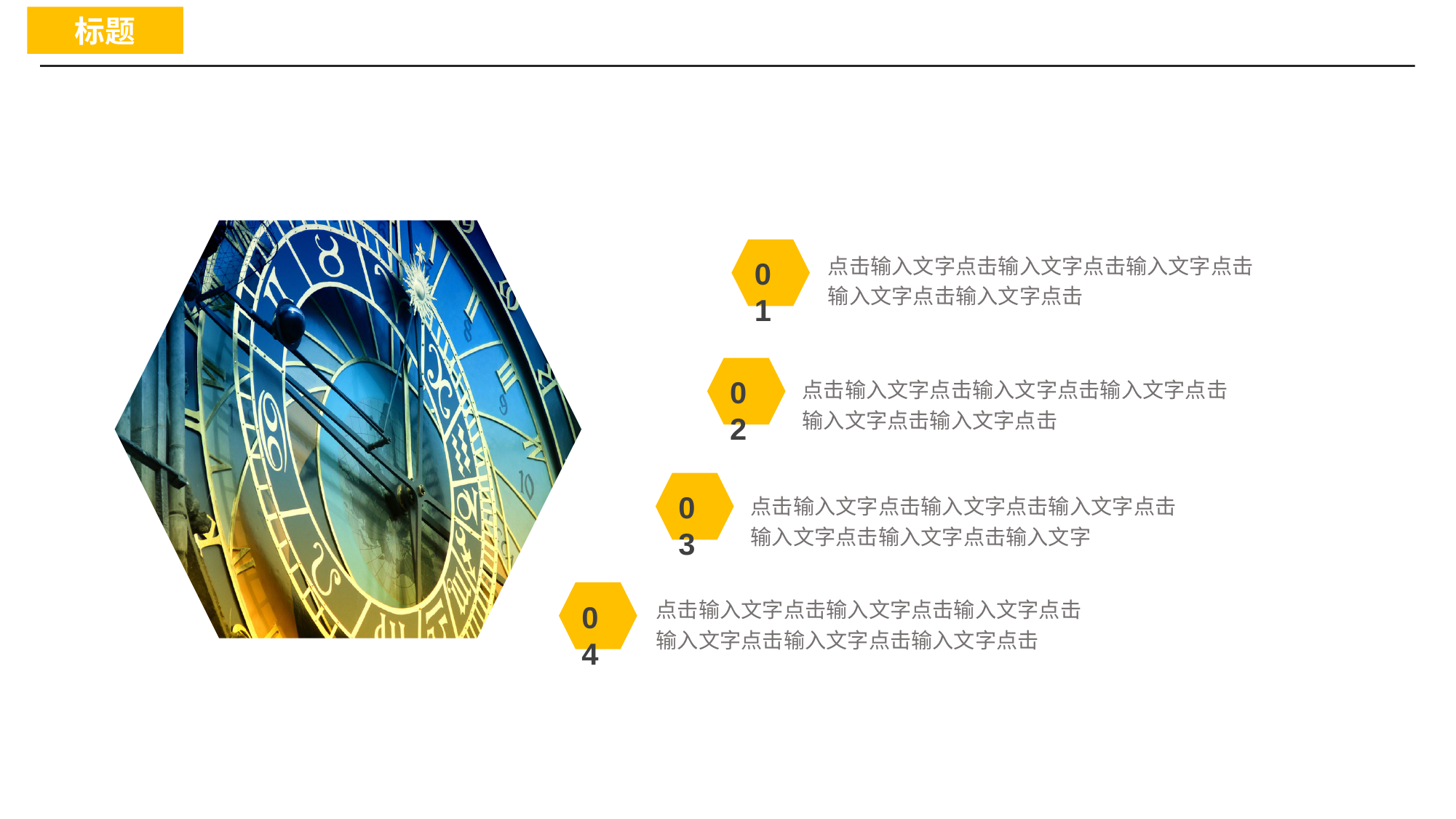

标题

01
点击输入文字点击输入文字点击输入文字点击输入文字点击输入文字点击
02
点击输入文字点击输入文字点击输入文字点击输入文字点击输入文字点击
03
点击输入文字点击输入文字点击输入文字点击输入文字点击输入文字点击输入文字
04
点击输入文字点击输入文字点击输入文字点击输入文字点击输入文字点击输入文字点击